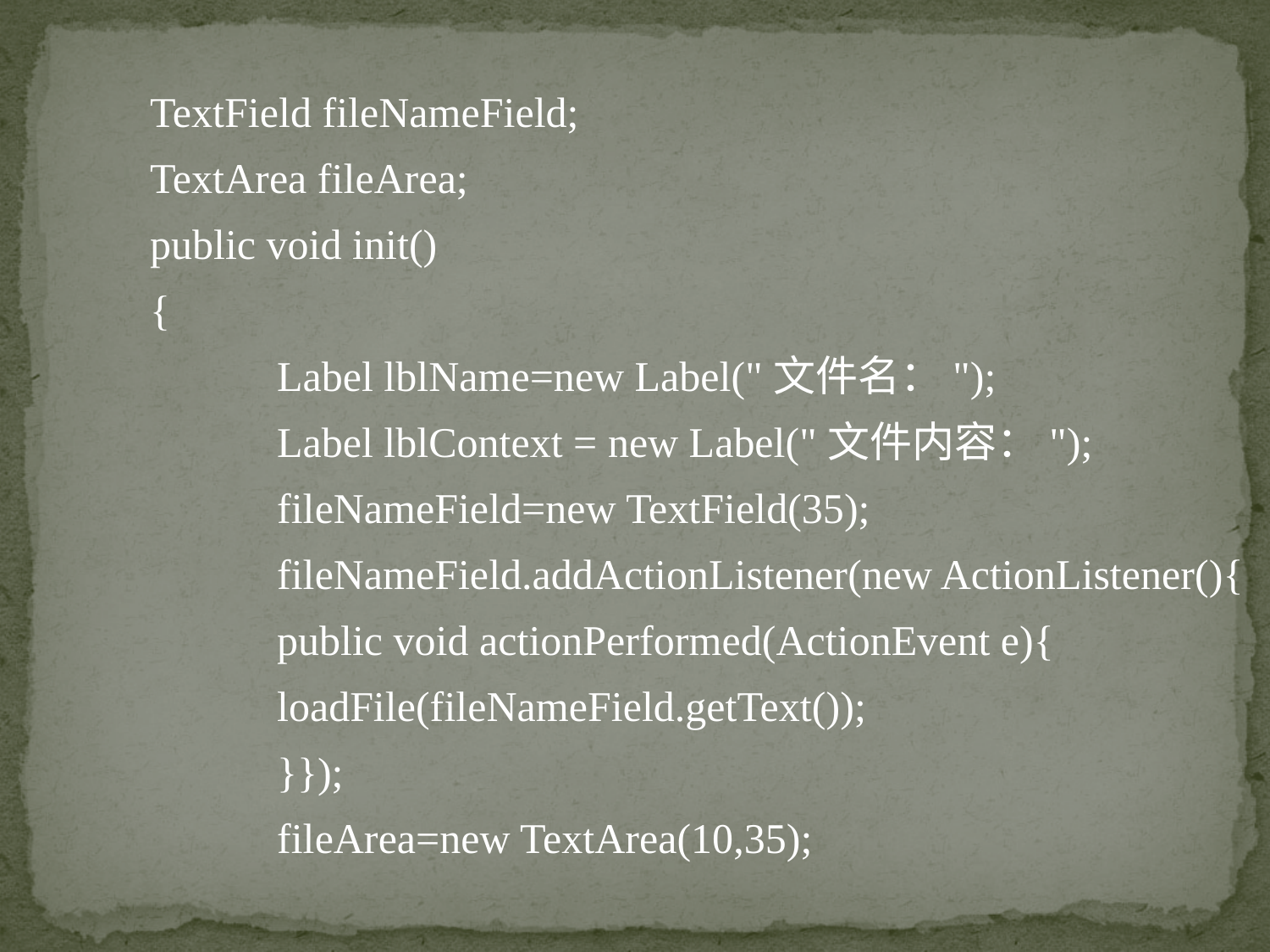

TextField fileNameField;
	TextArea fileArea;
	public void init()
	{
		Label lblName=new Label("文件名：");
		Label lblContext = new Label("文件内容：");
		fileNameField=new TextField(35);
		fileNameField.addActionListener(new ActionListener(){
		public void actionPerformed(ActionEvent e){
		loadFile(fileNameField.getText());
		}});
		fileArea=new TextArea(10,35);